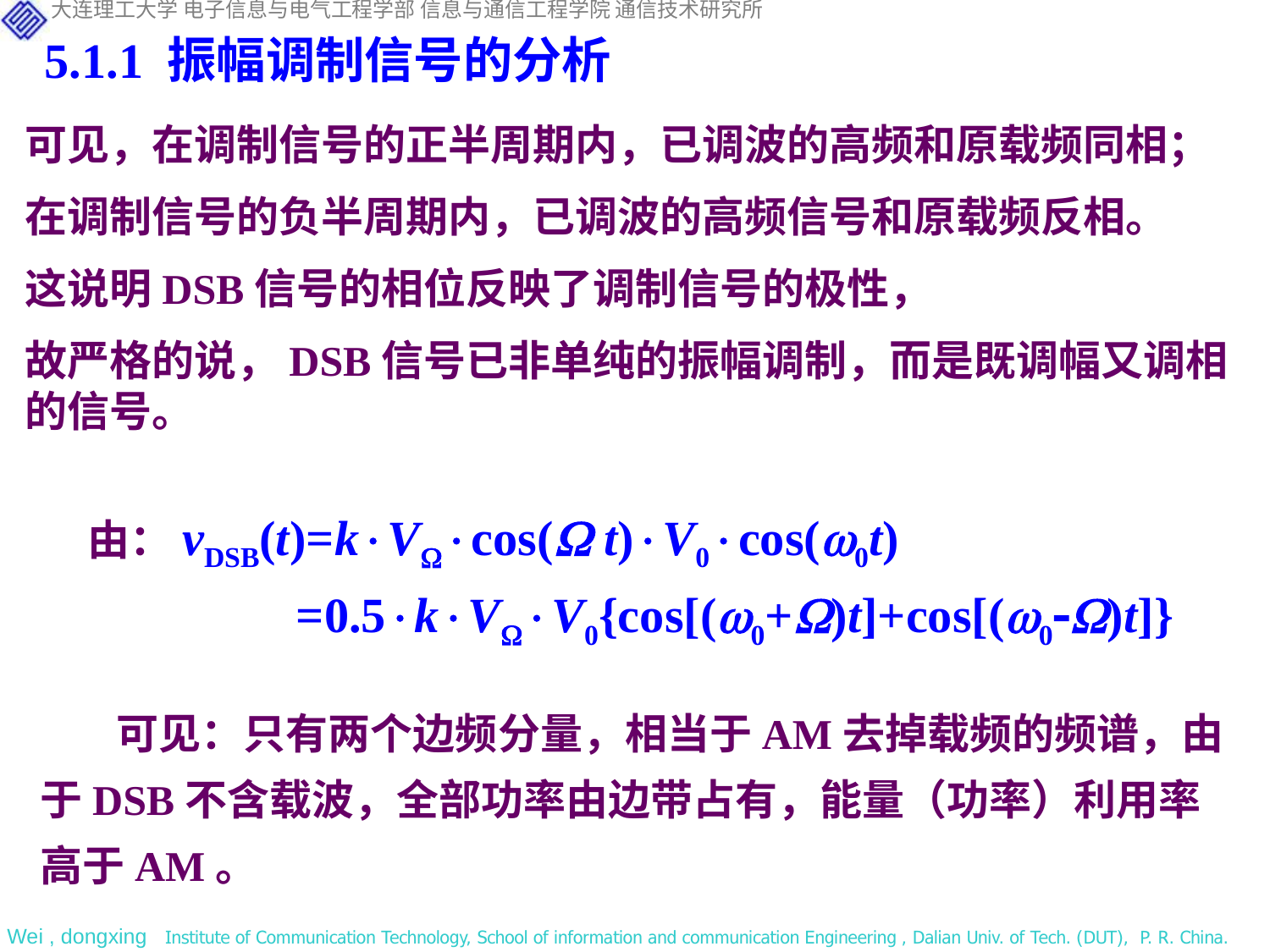

5.1.1 振幅调制信号的分析
可见，在调制信号的正半周期内，已调波的高频和原载频同相；
在调制信号的负半周期内，已调波的高频信号和原载频反相。
这说明DSB信号的相位反映了调制信号的极性，
故严格的说，DSB信号已非单纯的振幅调制，而是既调幅又调相的信号。
由：vDSB(t)=k⋅VΩ⋅cos(Ω t)⋅V0⋅cos(ω0t)
                 =0.5⋅k⋅VΩ⋅V0{cos[(ω0+Ω)t]+cos[(ω0−Ω)t]}
       可见：只有两个边频分量，相当于AM去掉载频的频谱，由于DSB不含载波，全部功率由边带占有，能量（功率）利用率高于AM。